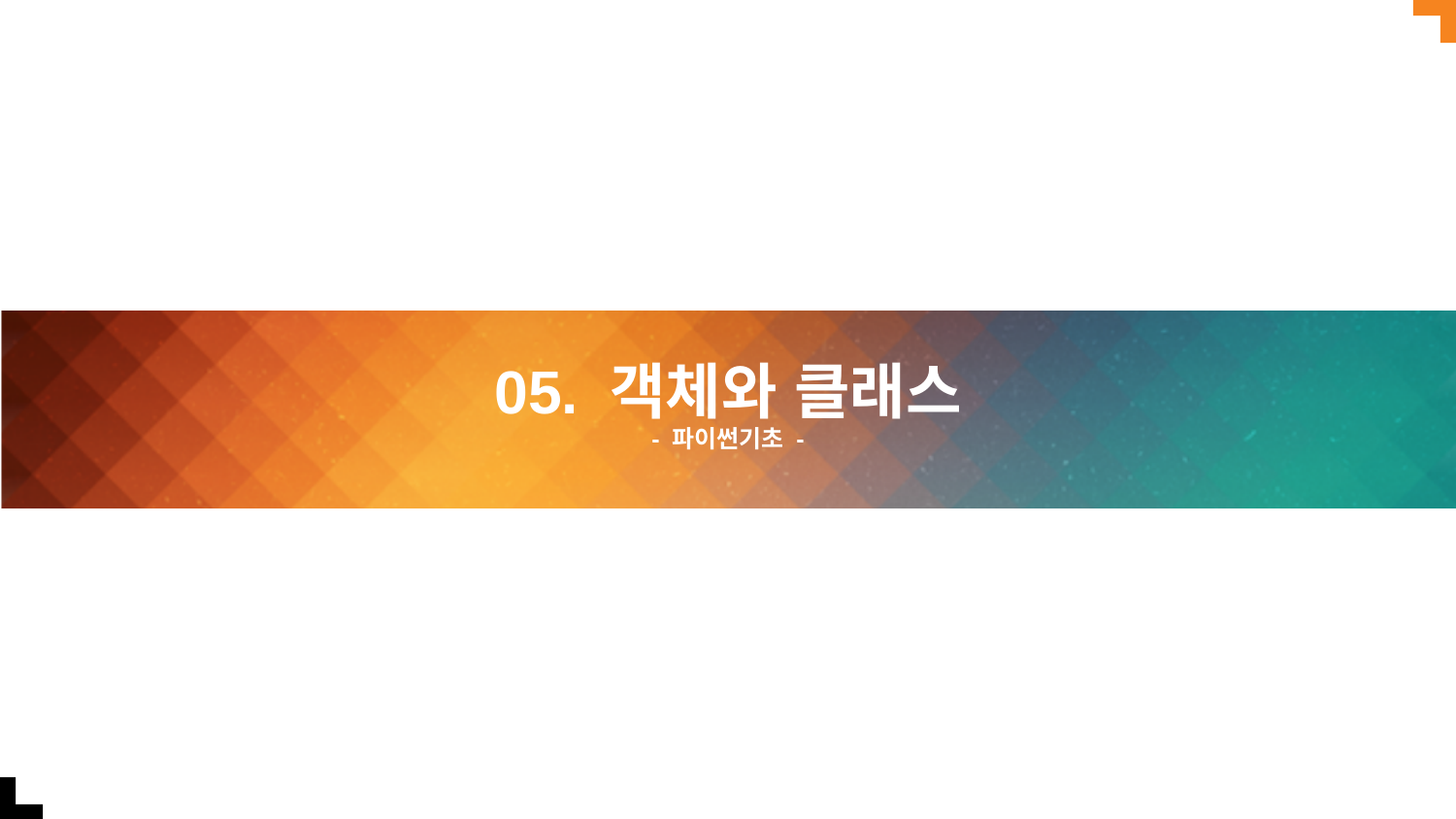

# 05. 객체와 클래스
- 파이썬기초 -